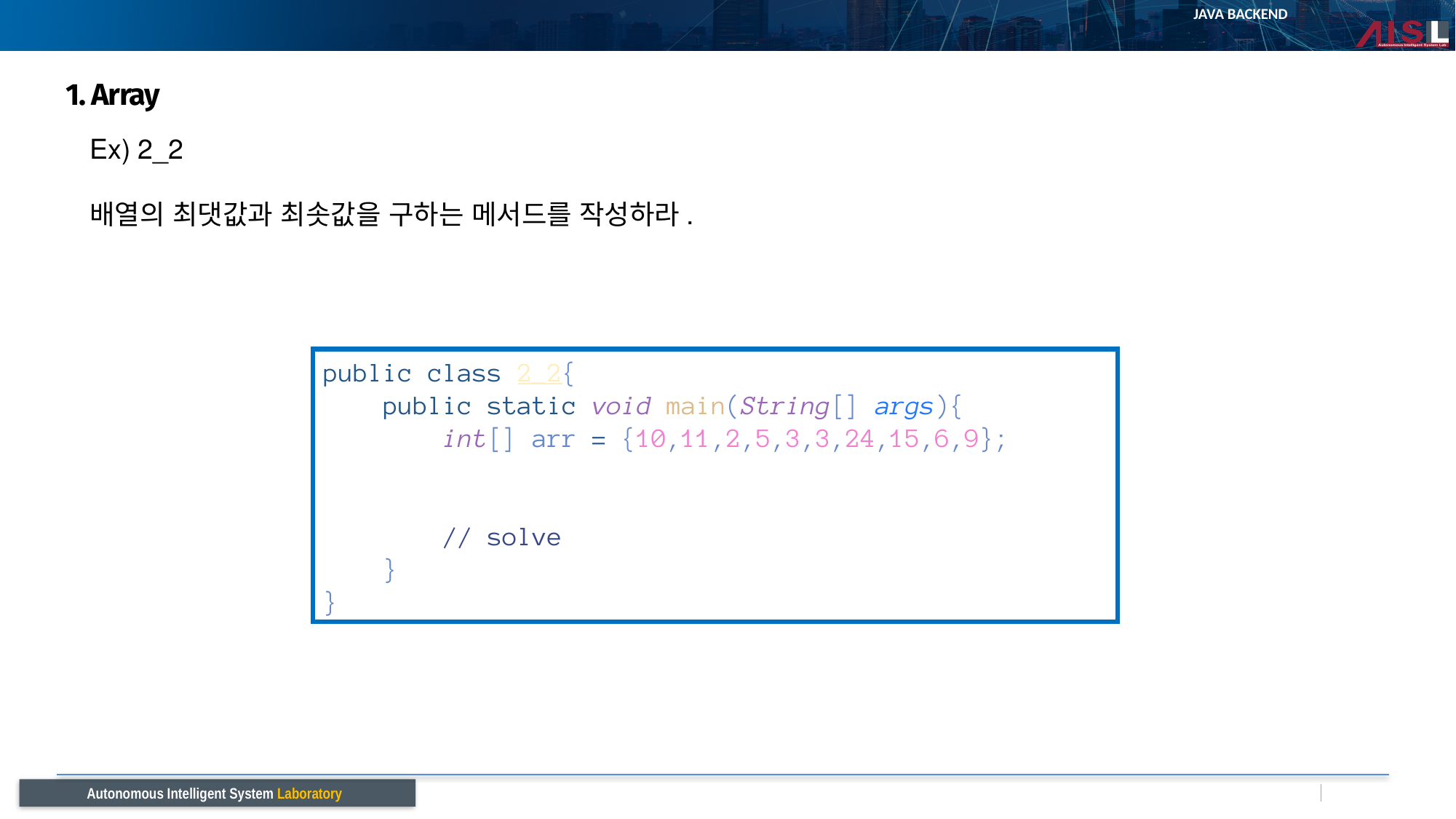

# 1. Array
Ex) 2_2

배열의 최댓값과 최솟값을 구하는 메서드를 작성하라.
public class 2_2{
    public static void main(String[] args){
        int[] arr = {10,11,2,5,3,3,24,15,6,9};
        // solve
    }
}